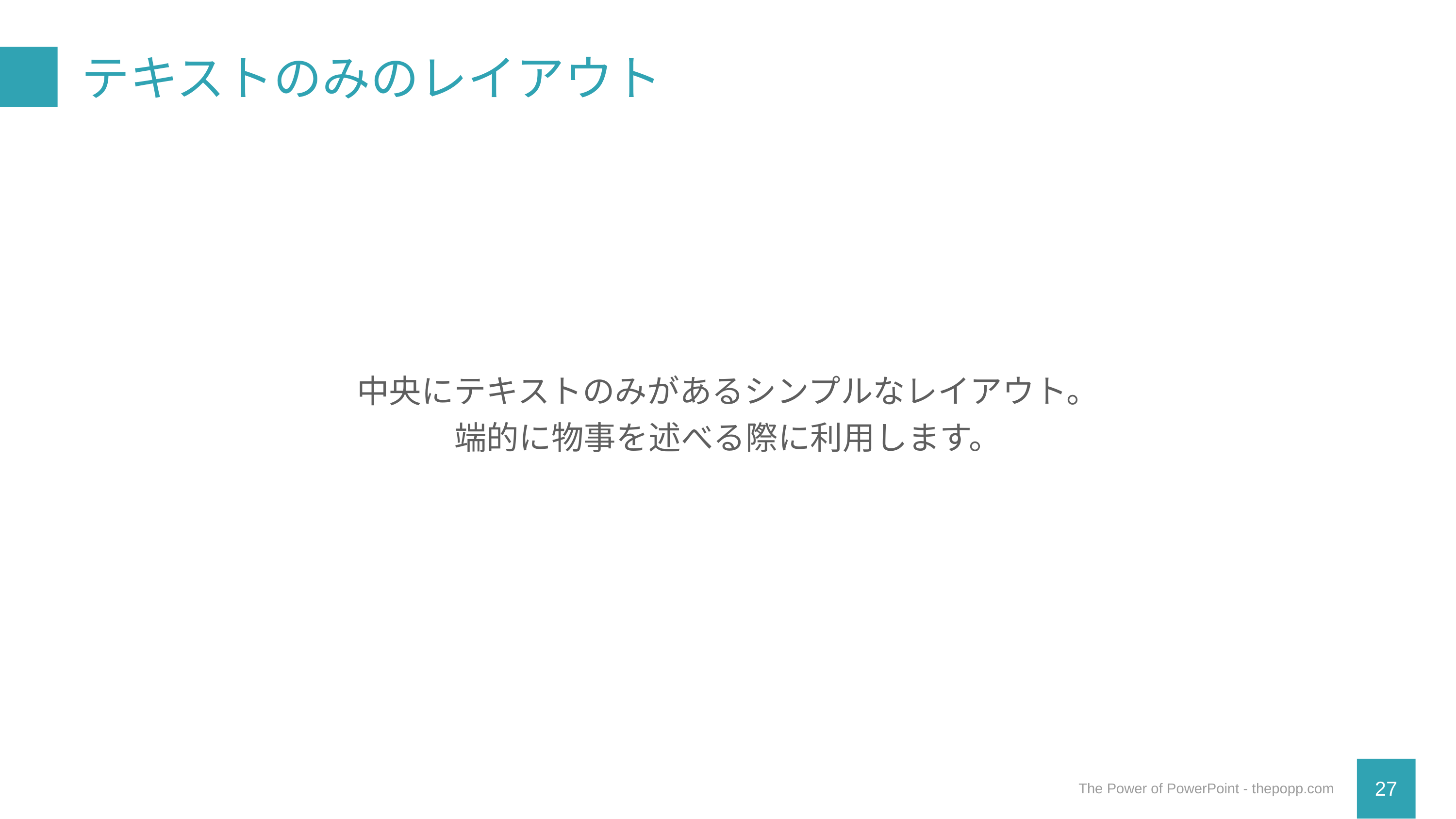

# テキストのみのレイアウト
中央にテキストのみがあるシンプルなレイアウト。
端的に物事を述べる際に利用します。
The Power of PowerPoint - thepopp.com
27